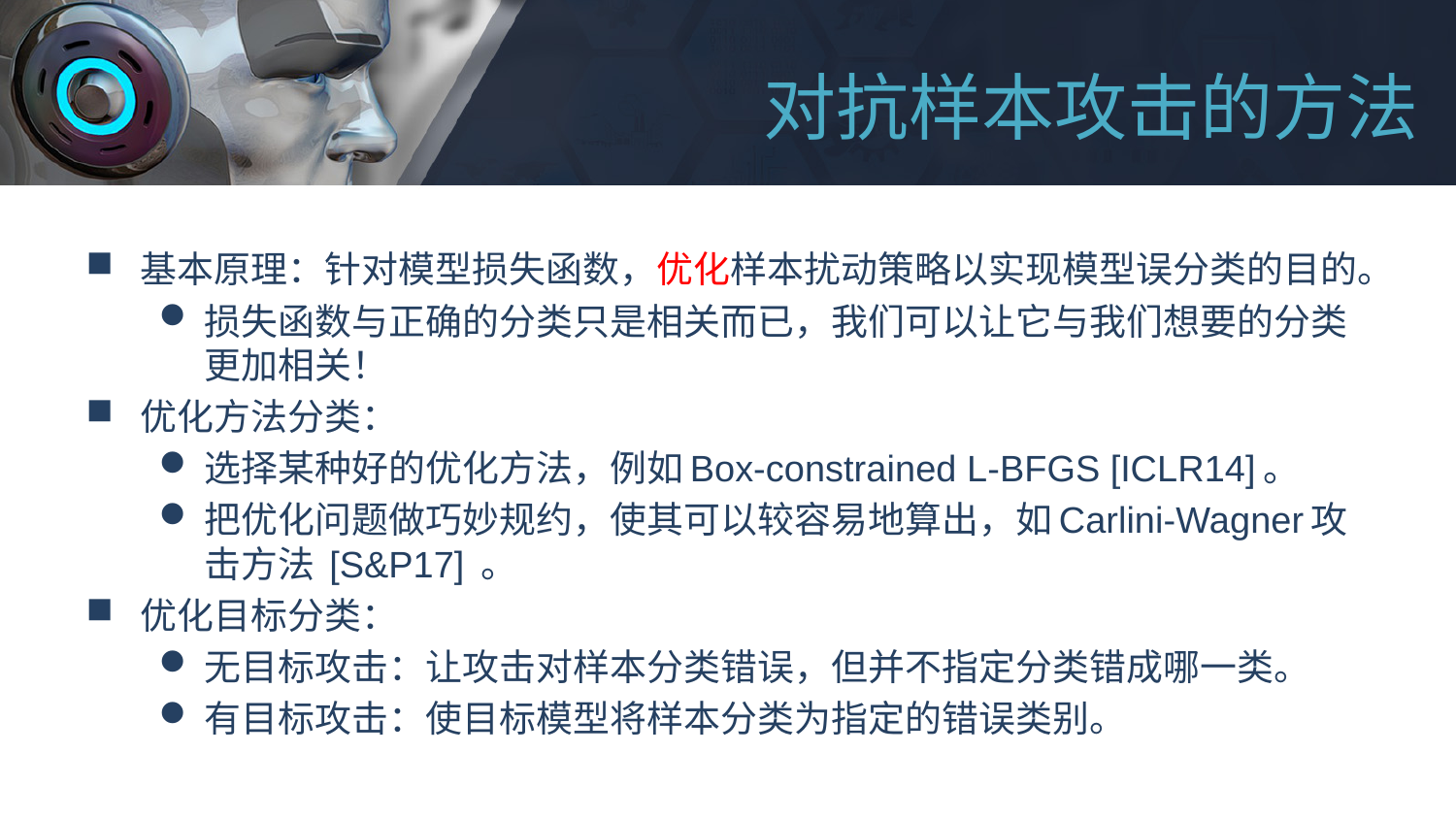

# 对抗样本攻击的方法
基本原理：针对模型损失函数，优化样本扰动策略以实现模型误分类的目的。
损失函数与正确的分类只是相关而已，我们可以让它与我们想要的分类更加相关！
优化方法分类：
选择某种好的优化方法，例如Box-constrained L-BFGS [ICLR14]。
把优化问题做巧妙规约，使其可以较容易地算出，如Carlini-Wagner攻击方法 [S&P17] 。
优化目标分类：
无目标攻击：让攻击对样本分类错误，但并不指定分类错成哪一类。
有目标攻击：使目标模型将样本分类为指定的错误类别。